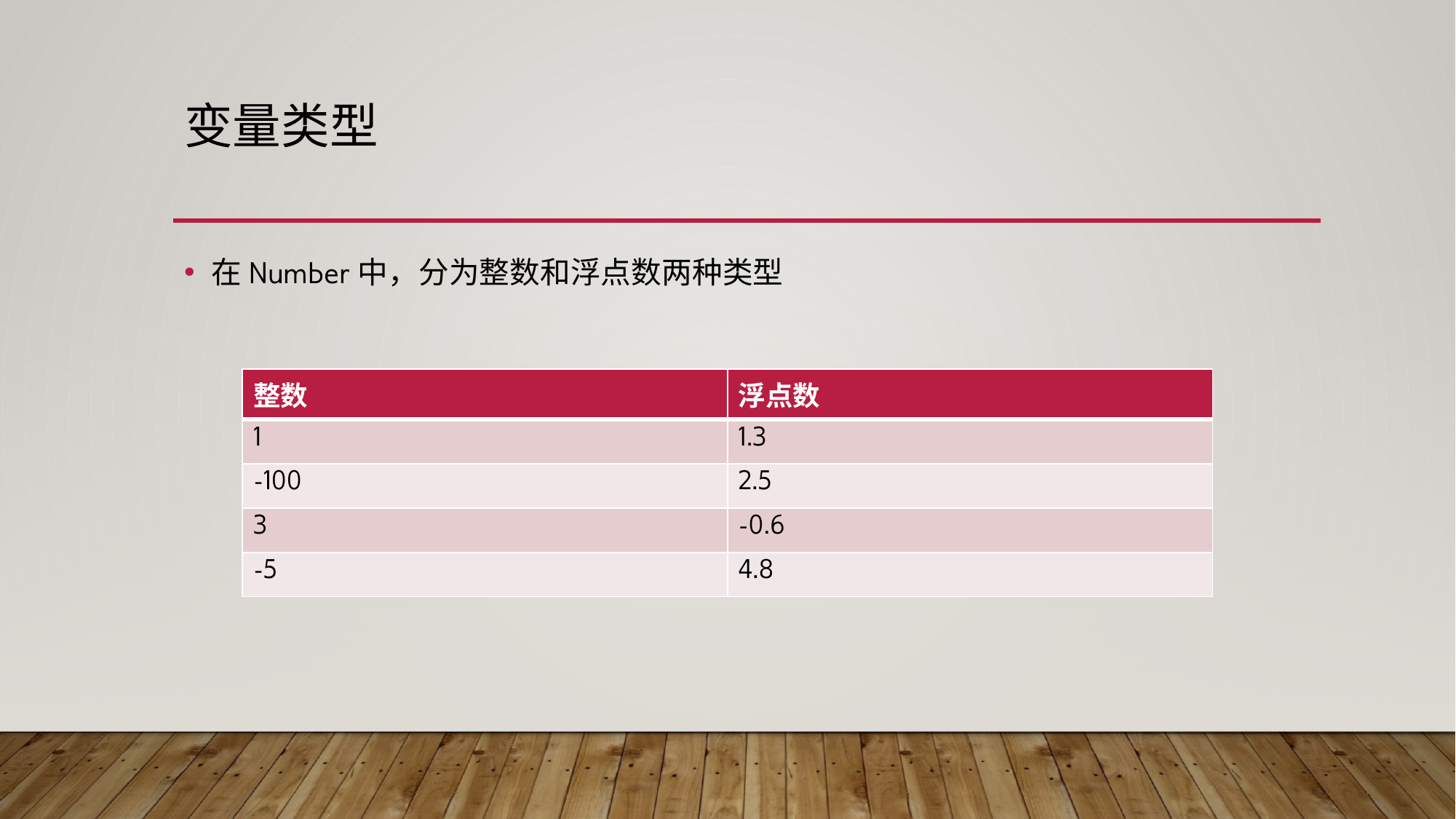

# 变量类型
在Number中，分为整数和浮点数两种类型

| 整数 | 浮点数 |
| --- | --- |
| 1 | 1.3 |
| -100 | 2.5 |
| 3 | -0.6 |
| -5 | 4.8 |